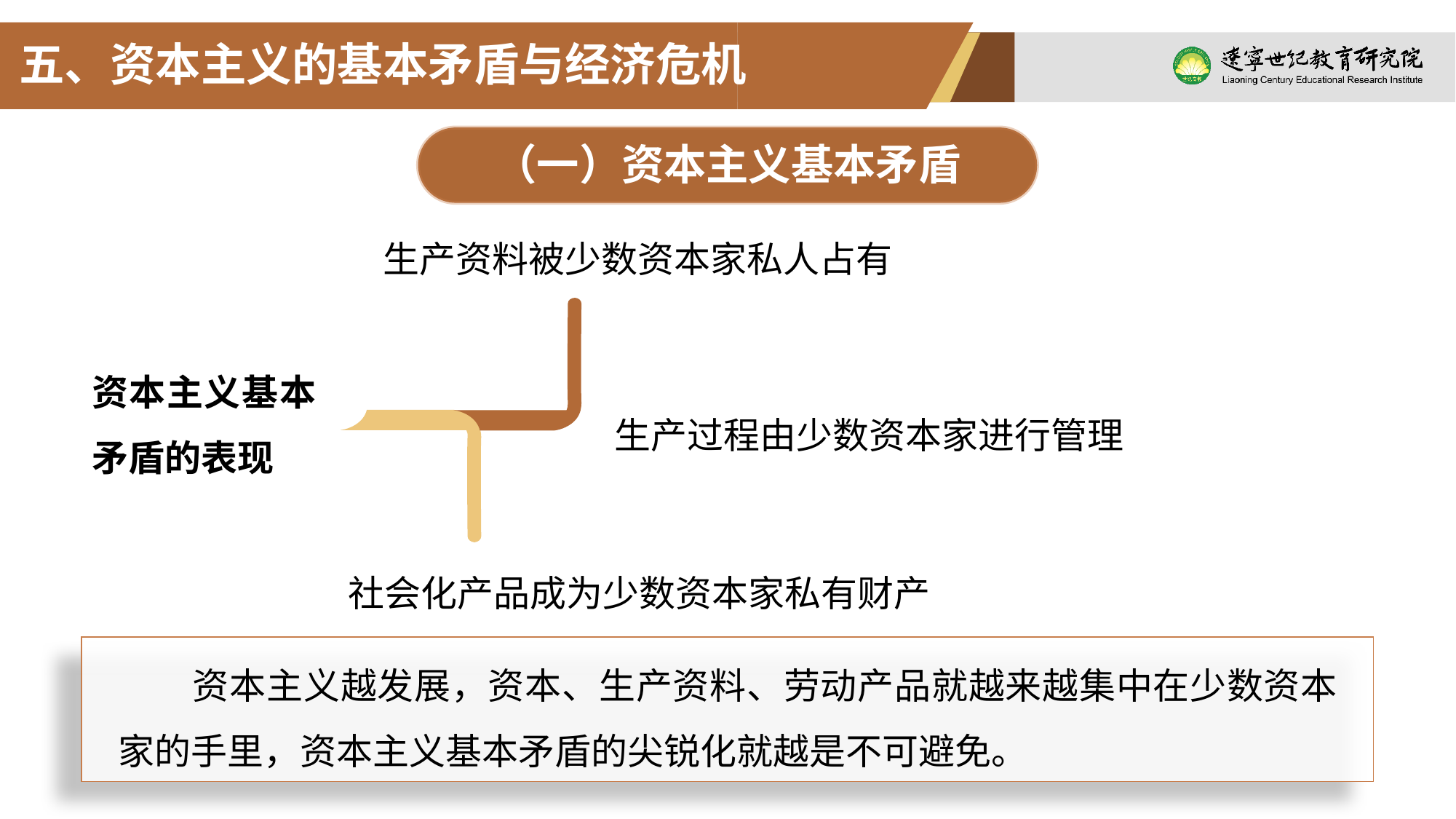

五、资本主义的基本矛盾与经济危机
（一）资本主义基本矛盾
生产资料被少数资本家私人占有

资本主义基本矛盾的表现
社会化产品成为少数资本家私有财产
生产过程由少数资本家进行管理

资本主义越发展，资本、生产资料、劳动产品就越来越集中在少数资本家的手里，资本主义基本矛盾的尖锐化就越是不可避免。